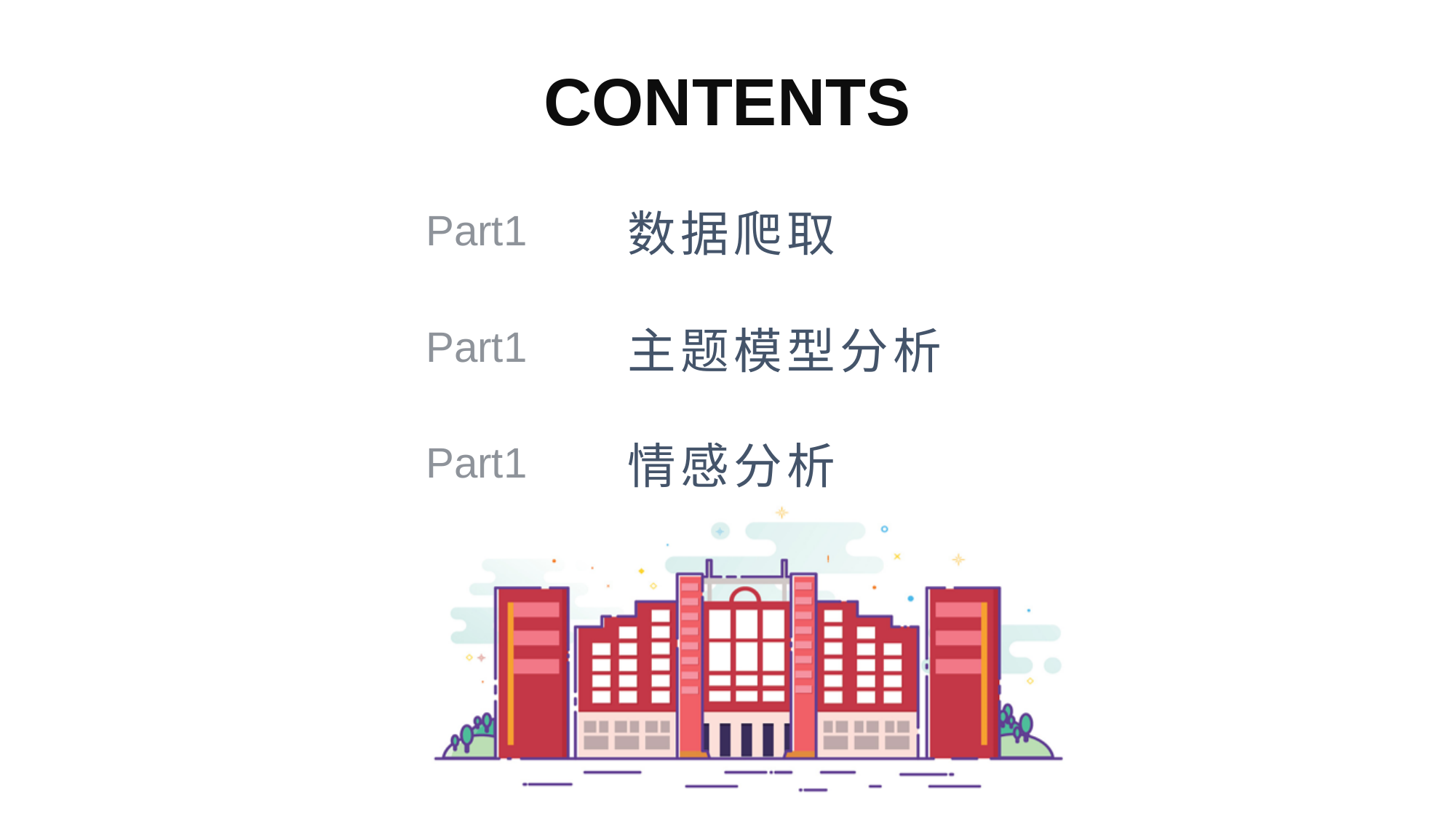

CONTENTS
Part1
数据爬取
Part1
主题模型分析
Part1
情感分析